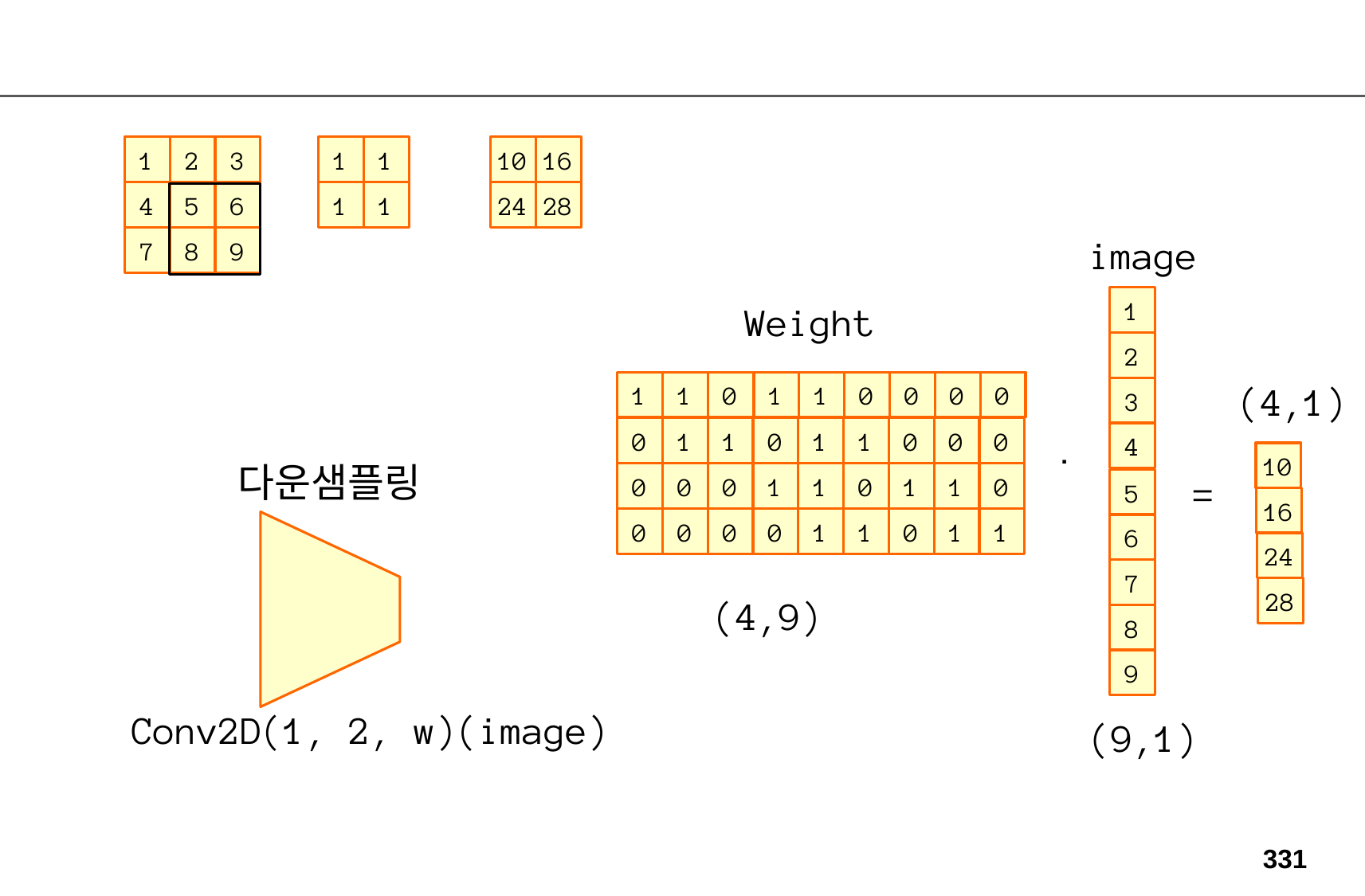

1
2
3
1
1
10
16
4
5
6
1
1
24
28

image
7
8
9
1
Weight
2
(4,1)
1
1
0
1
1
0
0
0
0
3
0
1
1
0
1
1
0
0
0
.
4
10
다운샘플링
=
0
0
0
1
1
0
1
1
0
5
16
0
0
0
0
1
1
0
1
1
6
24

7
28
(4,9)
8
9
Conv2D(1, 2, w)(image)
(9,1)